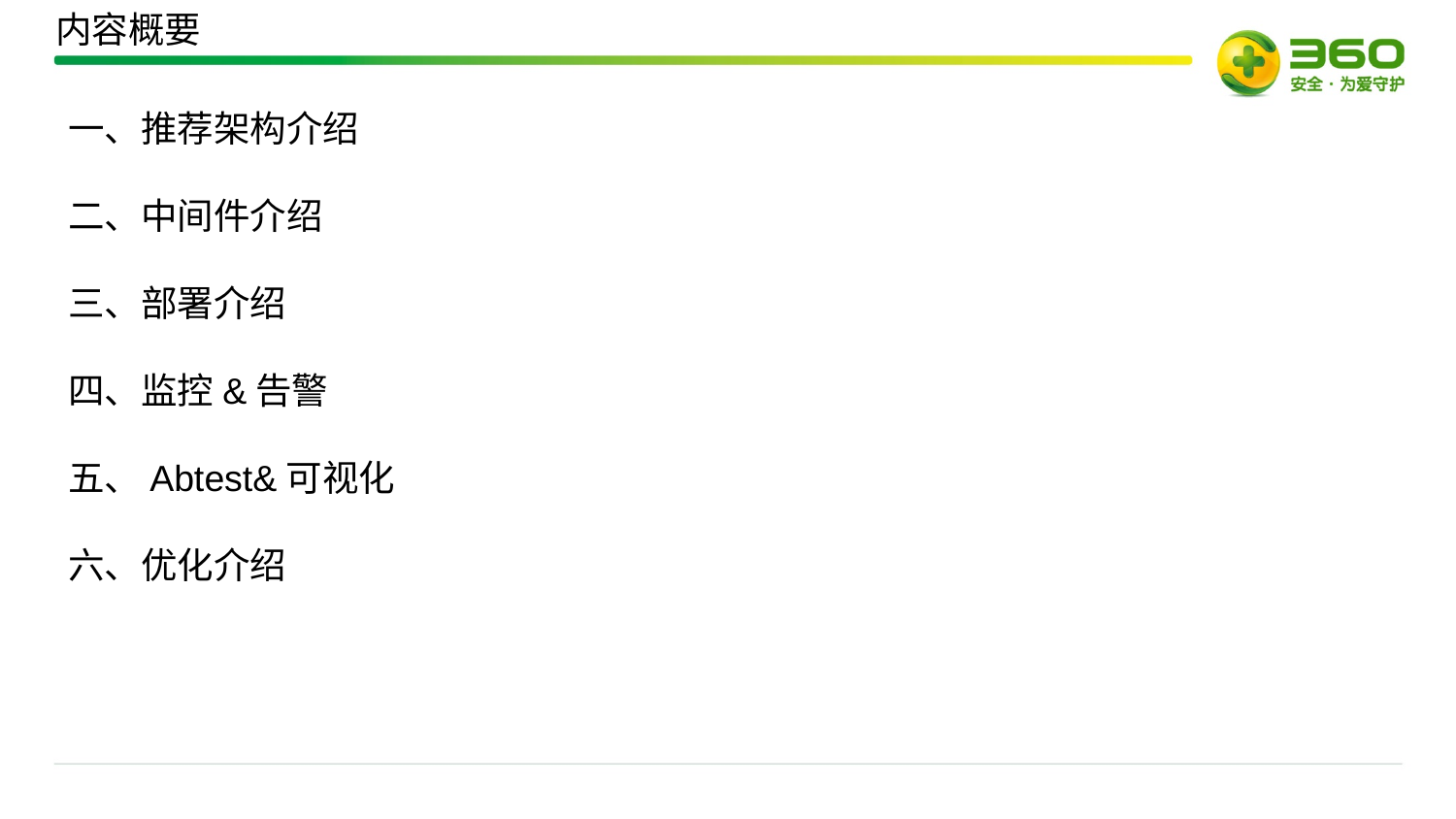

内容概要
一、推荐架构介绍

二、中间件介绍

三、部署介绍

四、监控&告警

五、Abtest&可视化
六、优化介绍